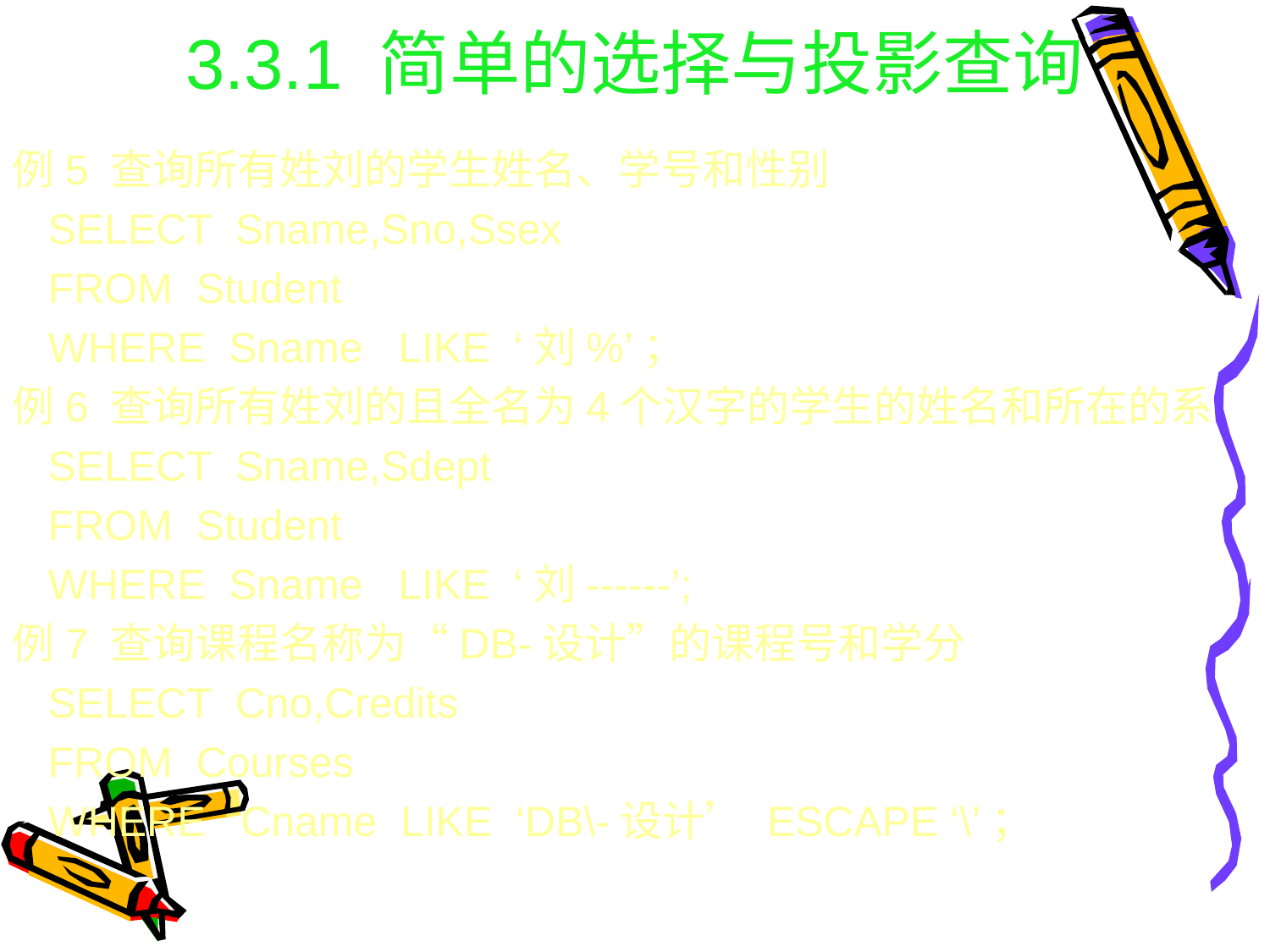

# 3.3.1 简单的选择与投影查询
例5 查询所有姓刘的学生姓名、学号和性别
   SELECT  Sname,Sno,Ssex
   FROM  Student
   WHERE  Sname   LIKE  ‘刘%’；
例6 查询所有姓刘的且全名为4个汉字的学生的姓名和所在的系
   SELECT  Sname,Sdept
   FROM  Student
   WHERE  Sname   LIKE  ‘刘------’;
例7 查询课程名称为“DB-设计”的课程号和学分
   SELECT  Cno,Credits
   FROM  Courses
   WHERE   Cname  LIKE  ‘DB\-设计’ ESCAPE ‘\’；